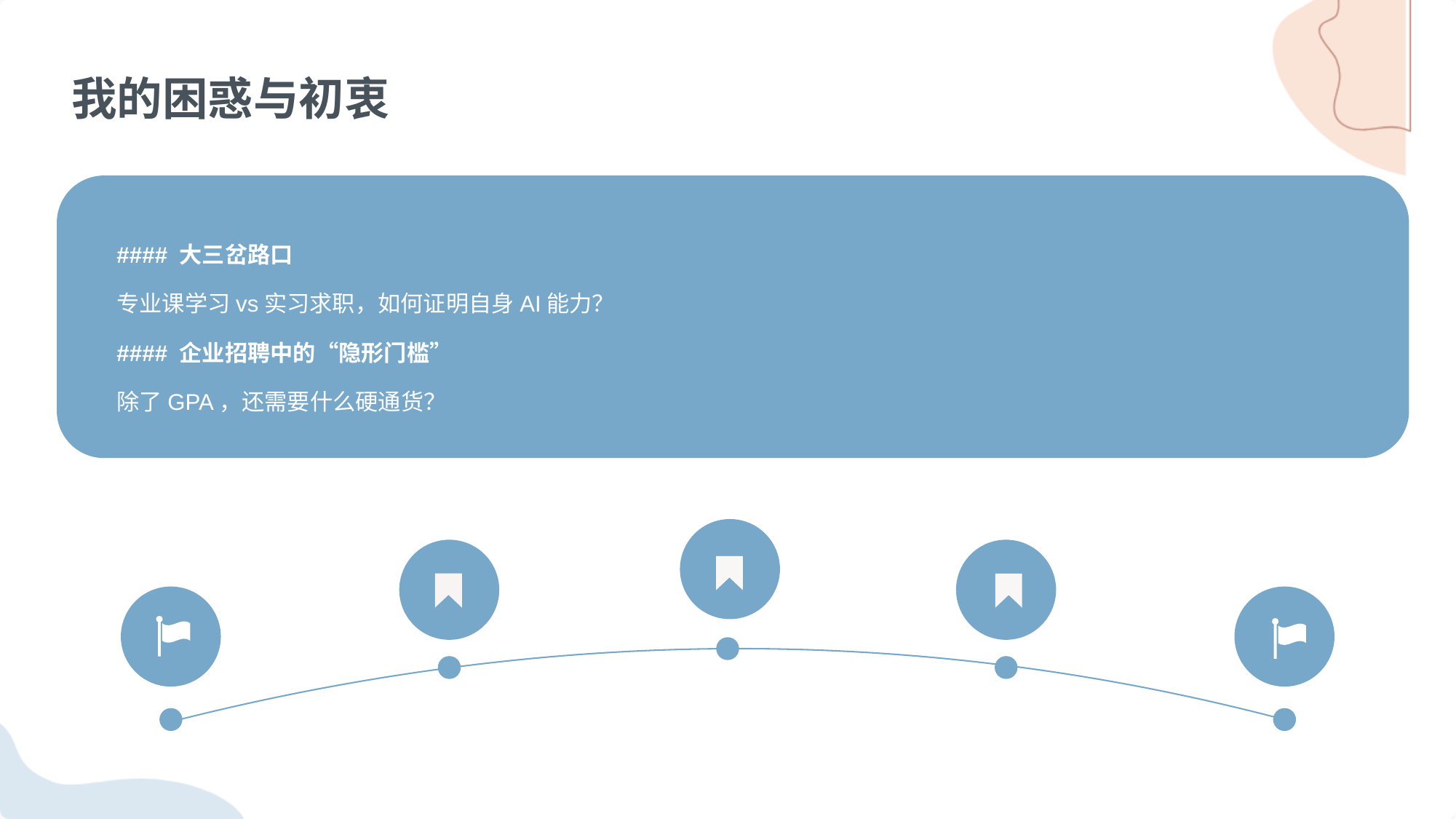

我的困惑与初衷

#### 大三岔路口
专业课学习vs实习求职，如何证明自身AI能力？
#### 企业招聘中的“隐形门槛”
除了GPA，还需要什么硬通货？